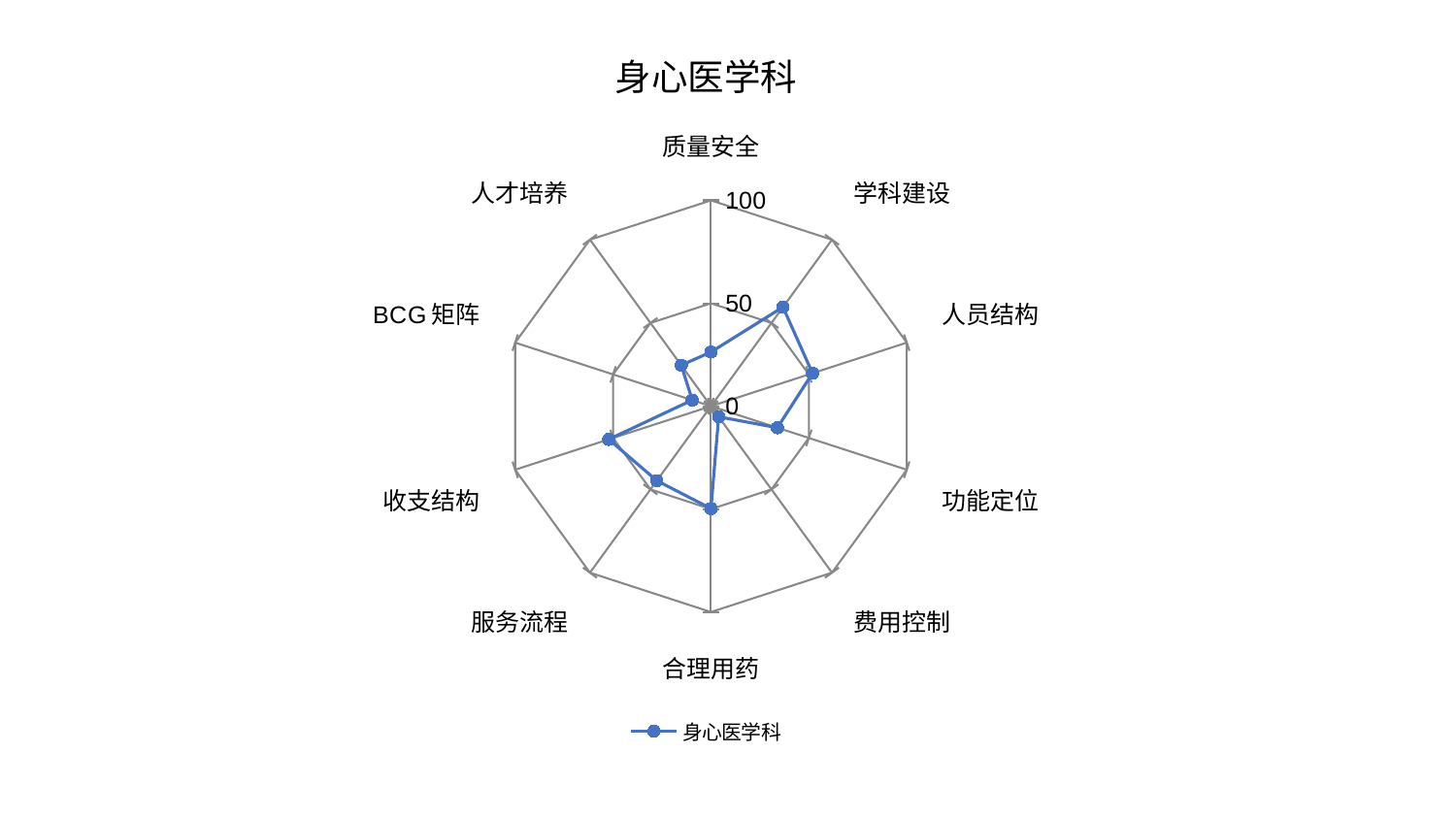

### Chart: 身心医学科

| Category | 身心医学科 |
|---|---|
| 质量安全 | 26.334518905461703 |
| 学科建设 | 59.514772385631666 |
| 人员结构 | 51.85329380224324 |
| 功能定位 | 33.906582372431416 |
| 费用控制 | 6.3770267391976825 |
| 合理用药 | 49.75184596335179 |
| 服务流程 | 44.73845469518966 |
| 收支结构 | 52.20188234349794 |
| BCG矩阵 | 9.558150636313082 |
| 人才培养 | 24.61287420044609 |
96